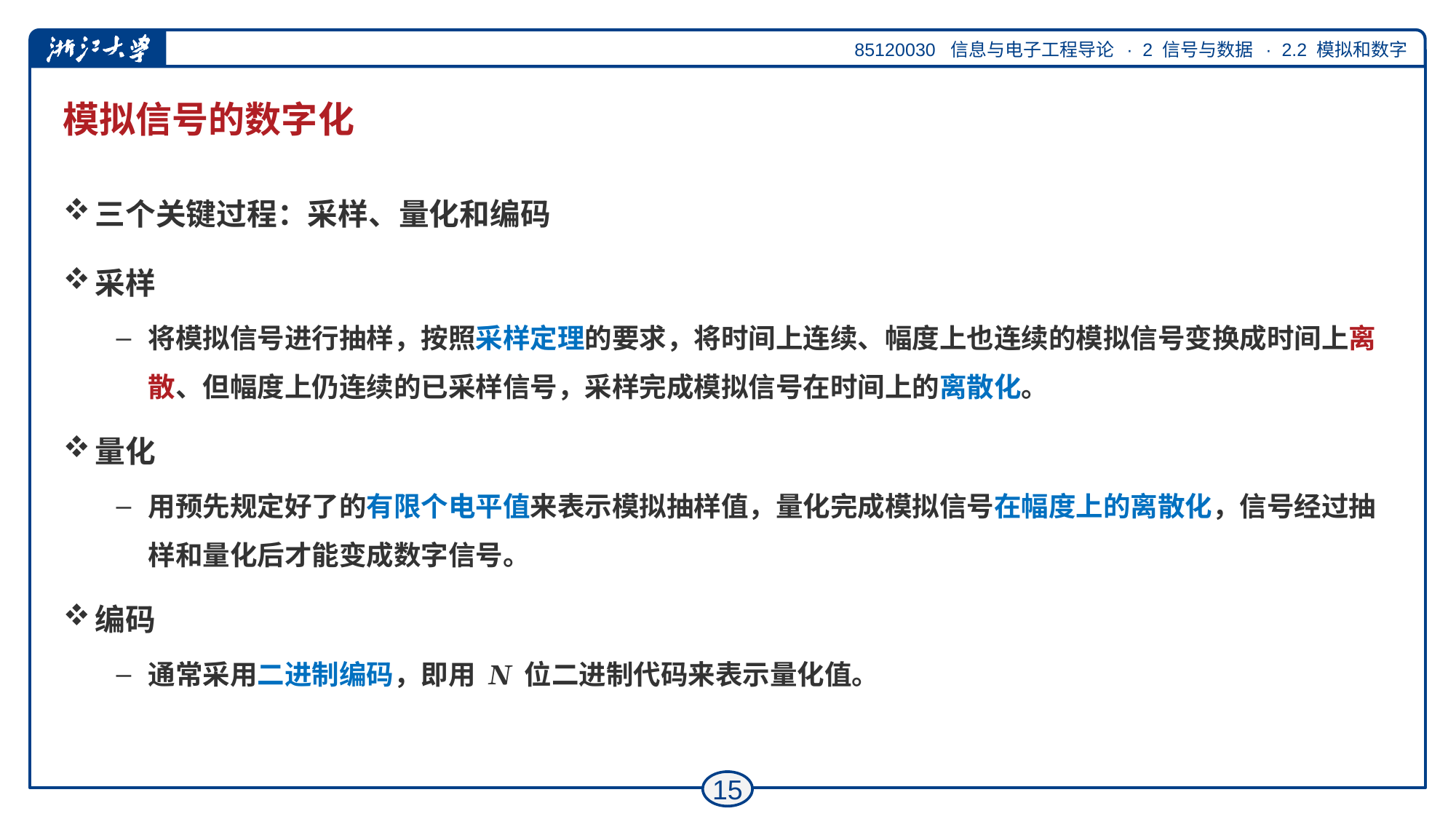

# 模拟信号的数字化
三个关键过程：采样、量化和编码
采样
将模拟信号进行抽样，按照采样定理的要求，将时间上连续、幅度上也连续的模拟信号变换成时间上离散、但幅度上仍连续的已采样信号，采样完成模拟信号在时间上的离散化。
量化
用预先规定好了的有限个电平值来表示模拟抽样值，量化完成模拟信号在幅度上的离散化，信号经过抽样和量化后才能变成数字信号。
编码
通常采用二进制编码，即用 N 位二进制代码来表示量化值。